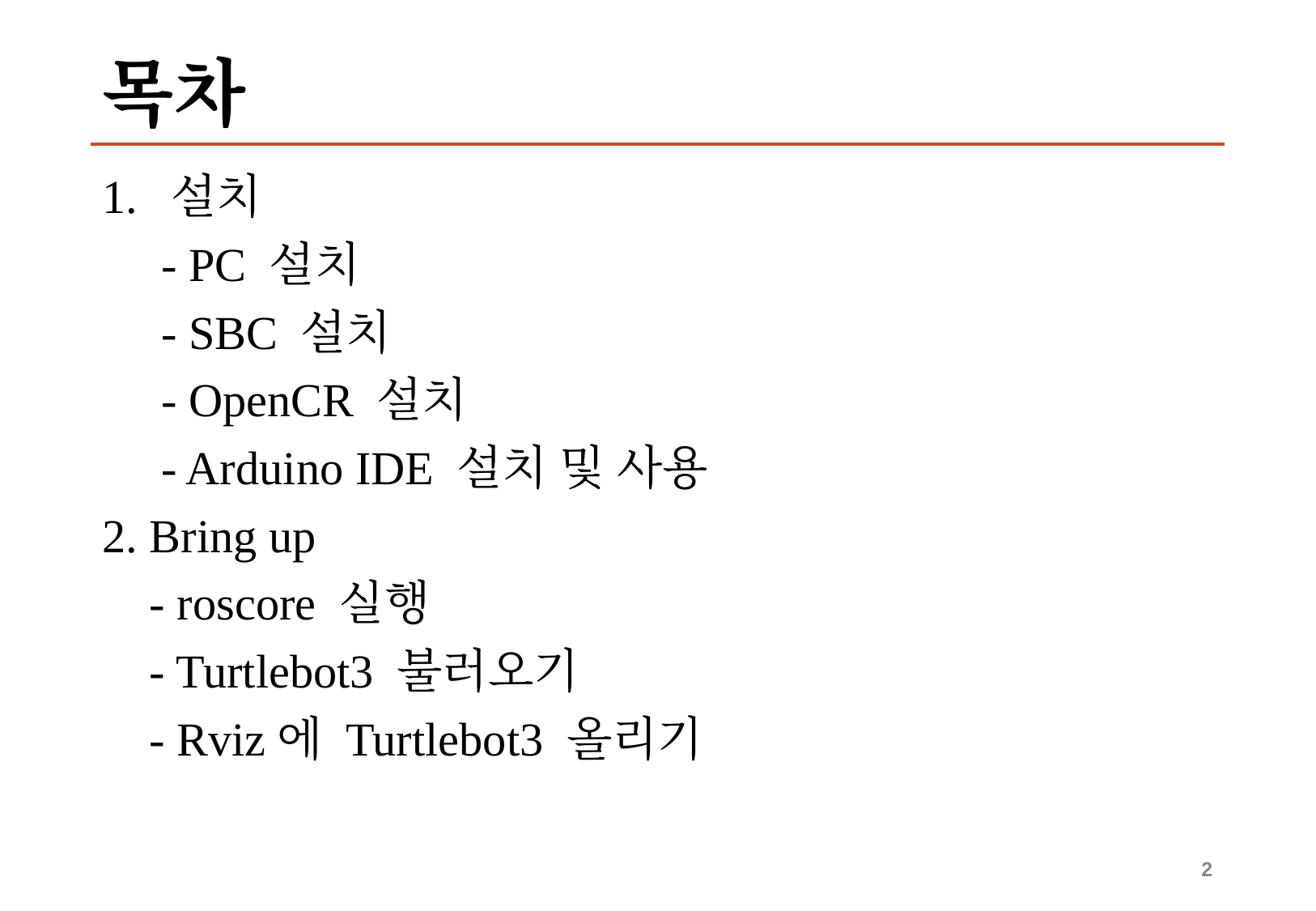

# 목차
설치
     - PC 설치
     - SBC 설치
     - OpenCR 설치
     - Arduino IDE 설치 및 사용
2. Bring up
    - roscore 실행
    - Turtlebot3 불러오기
    - Rviz에 Turtlebot3 올리기

2